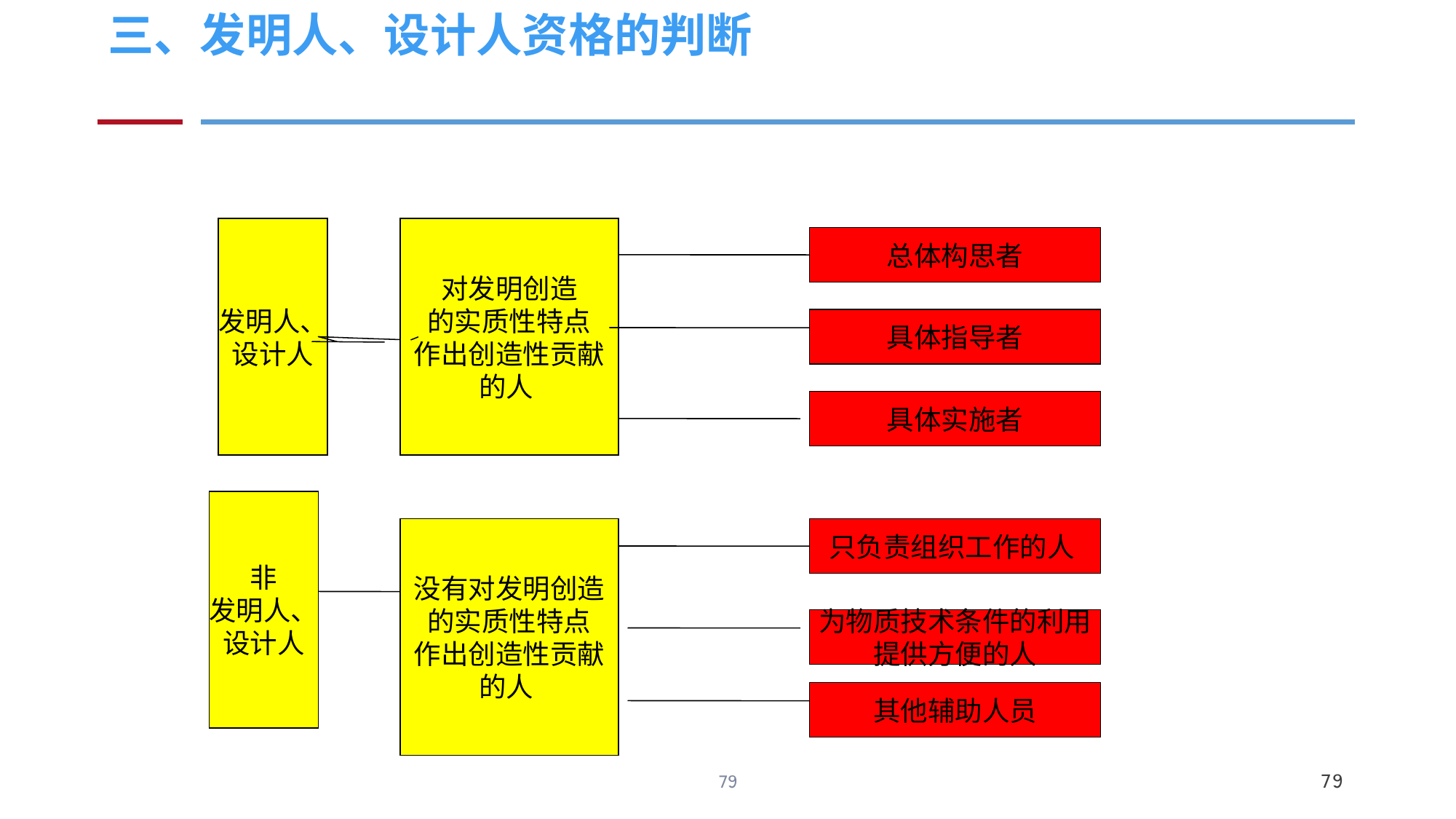

# 三、发明人、设计人资格的判断

发明人、
设计人
对发明创造
的实质性特点
作出创造性贡献
的人
总体构思者

具体指导者

具体实施者

非
发明人、
设计人
没有对发明创造
的实质性特点
作出创造性贡献
的人
只负责组织工作的人

为物质技术条件的利用
提供方便的人

其他辅助人员

79
79